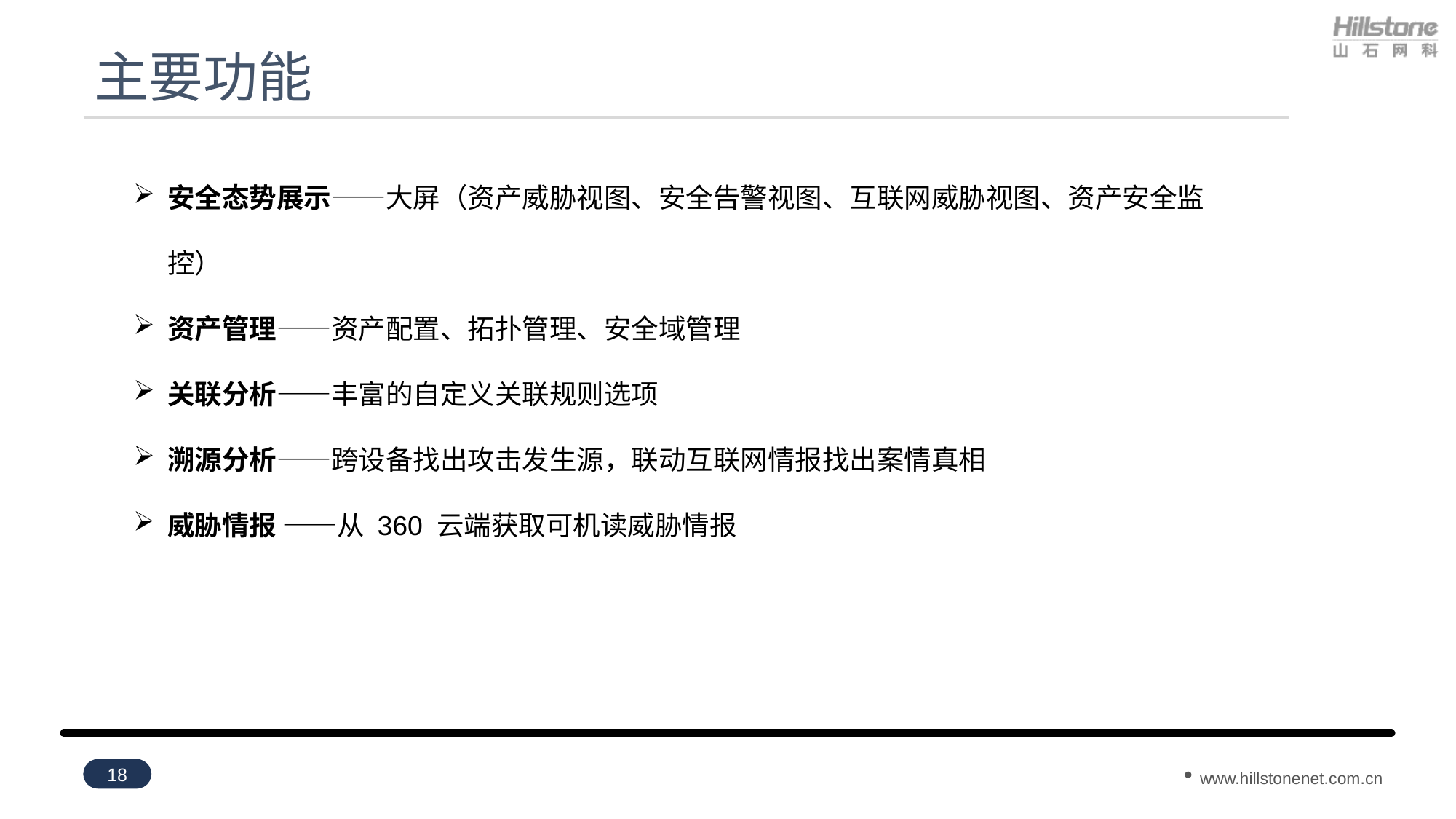

# 主要功能
安全态势展示——大屏（资产威胁视图、安全告警视图、互联网威胁视图、资产安全监控）
资产管理——资产配置、拓扑管理、安全域管理
关联分析——丰富的自定义关联规则选项
溯源分析——跨设备找出攻击发生源，联动互联网情报找出案情真相
威胁情报 ——从 360 云端获取可机读威胁情报
18